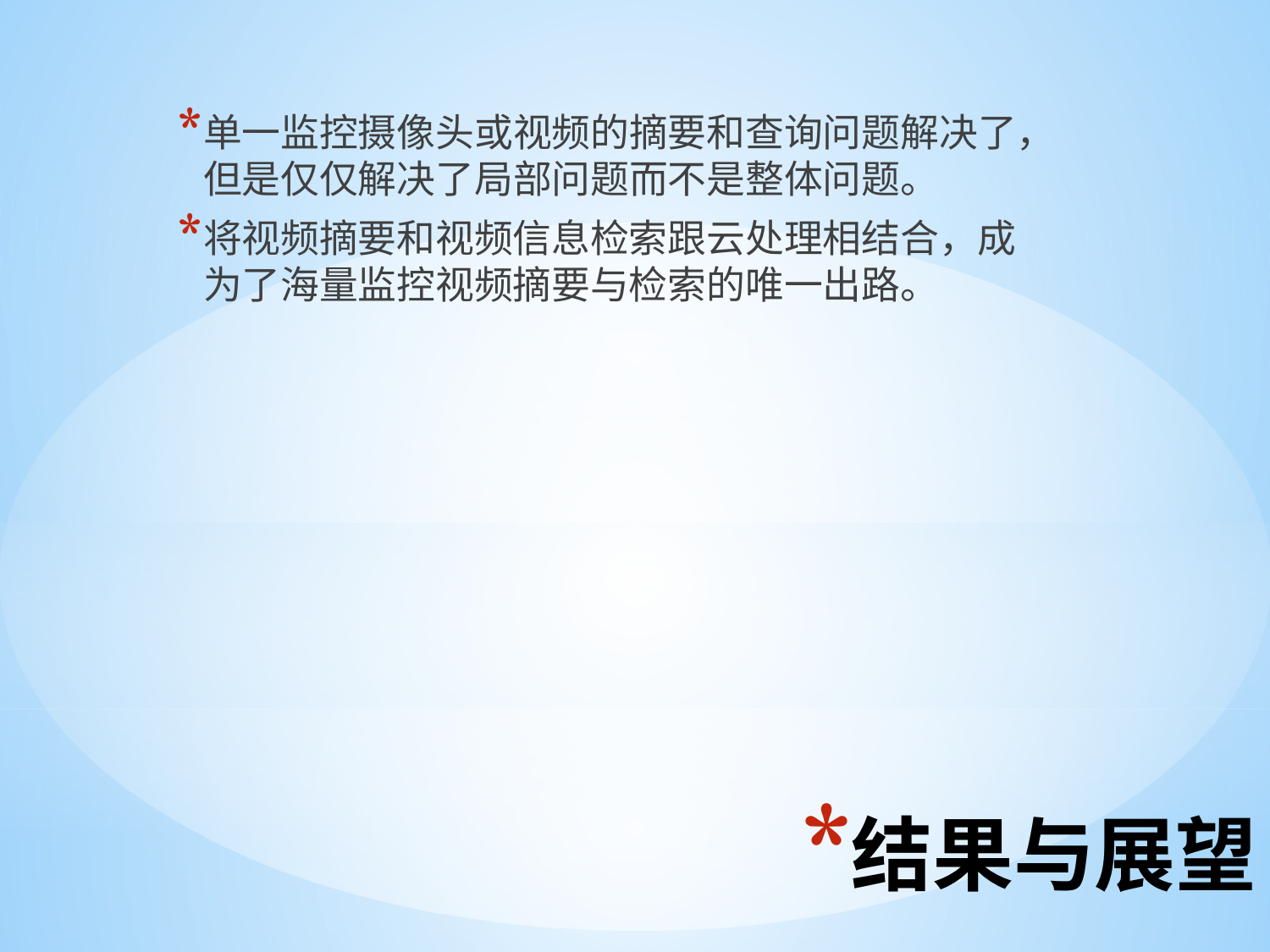

单一监控摄像头或视频的摘要和查询问题解决了，但是仅仅解决了局部问题而不是整体问题。
将视频摘要和视频信息检索跟云处理相结合，成为了海量监控视频摘要与检索的唯一出路。
# 结果与展望